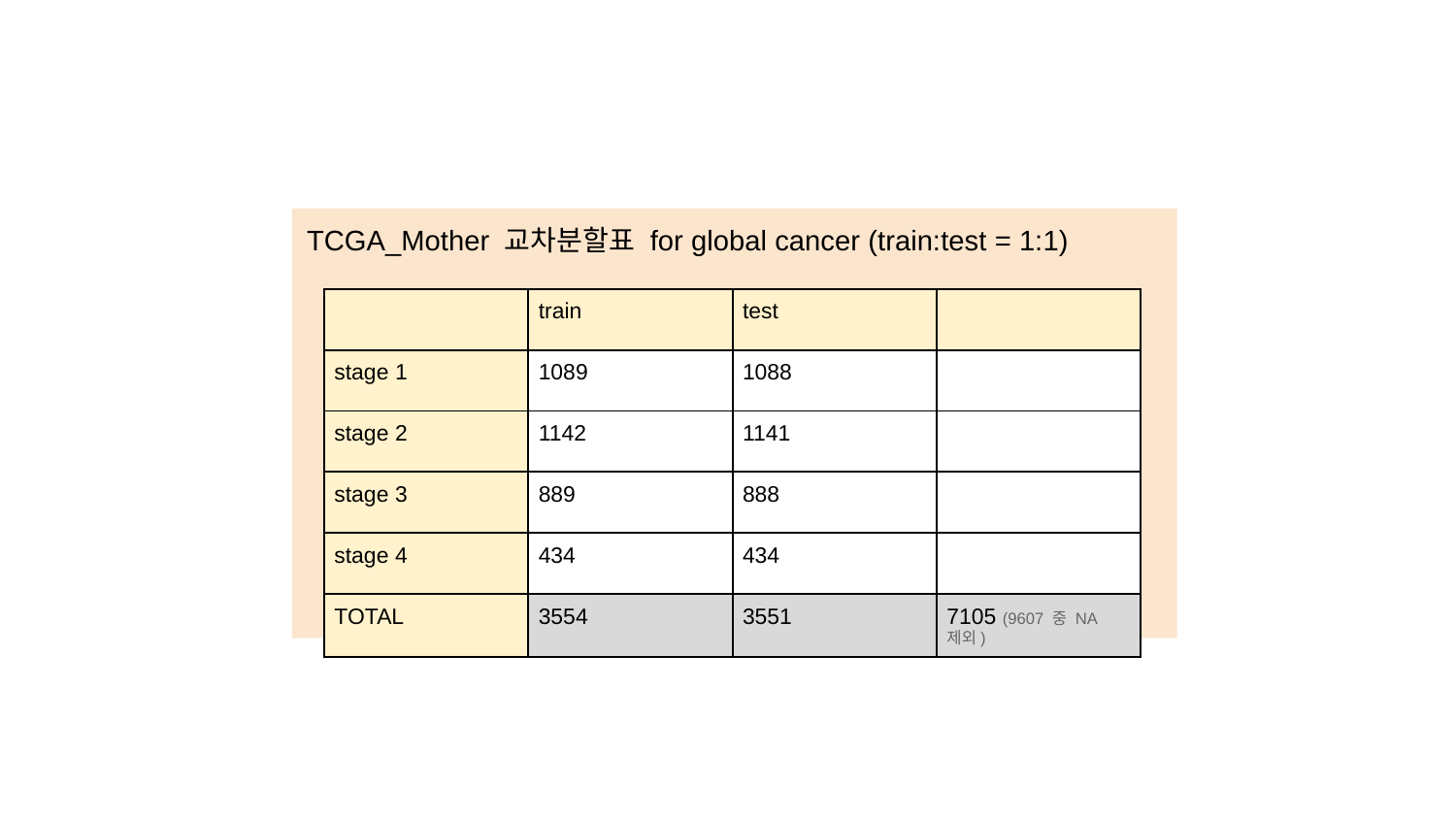

TCGA_Mother 교차분할표 for global cancer (train:test = 1:1)
|  | train | test |  |
| --- | --- | --- | --- |
| stage 1 | 1089 | 1088 |  |
| stage 2 | 1142 | 1141 |  |
| stage 3 | 889 | 888 |  |
| stage 4 | 434 | 434 |  |
| TOTAL | 3554 | 3551 | 7105 (9607 중 NA제외) |